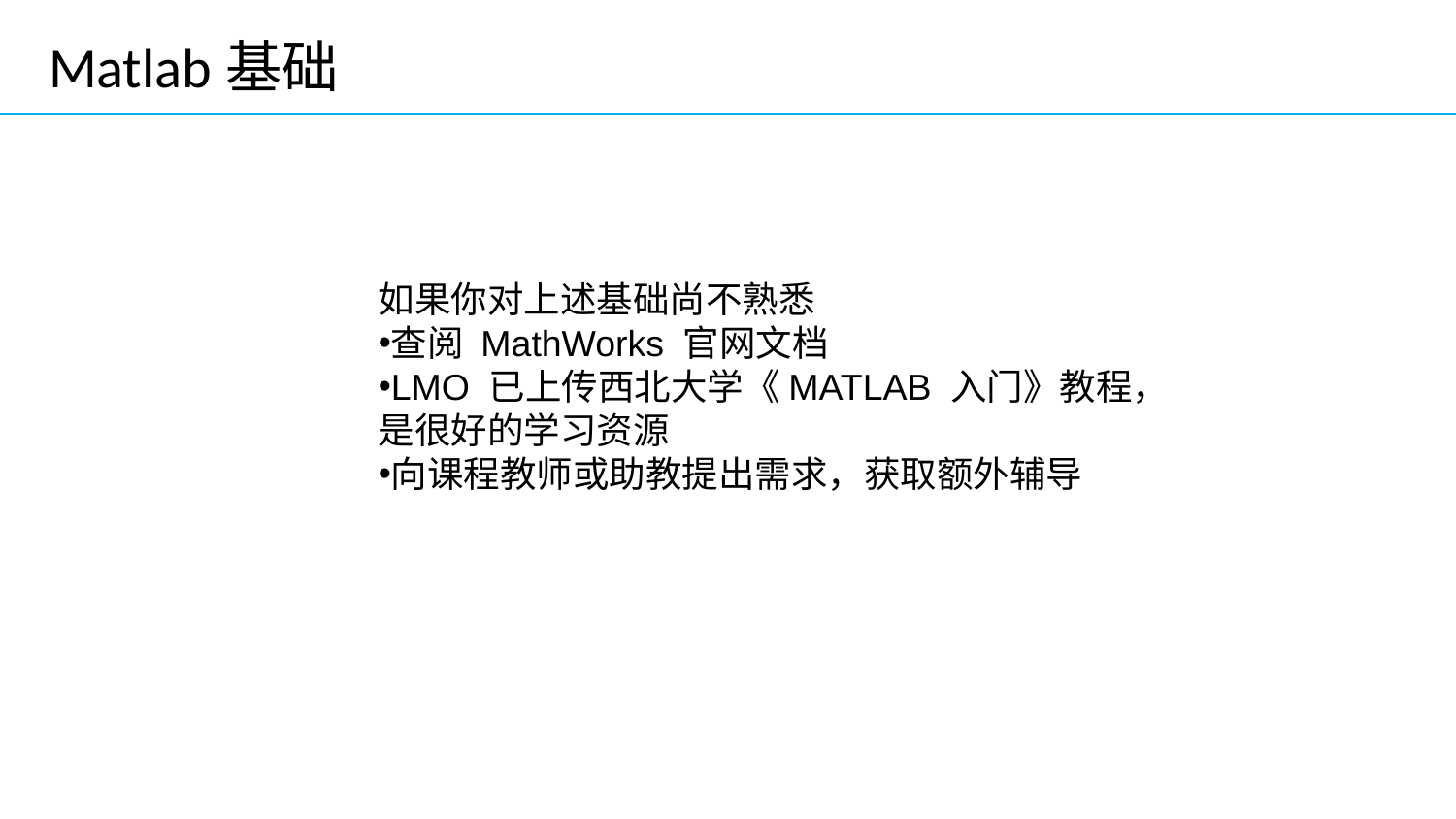

# Matlab基础
如果你对上述基础尚不熟悉
查阅 MathWorks 官网文档
LMO 已上传西北大学《MATLAB 入门》教程，是很好的学习资源
向课程教师或助教提出需求，获取额外辅导